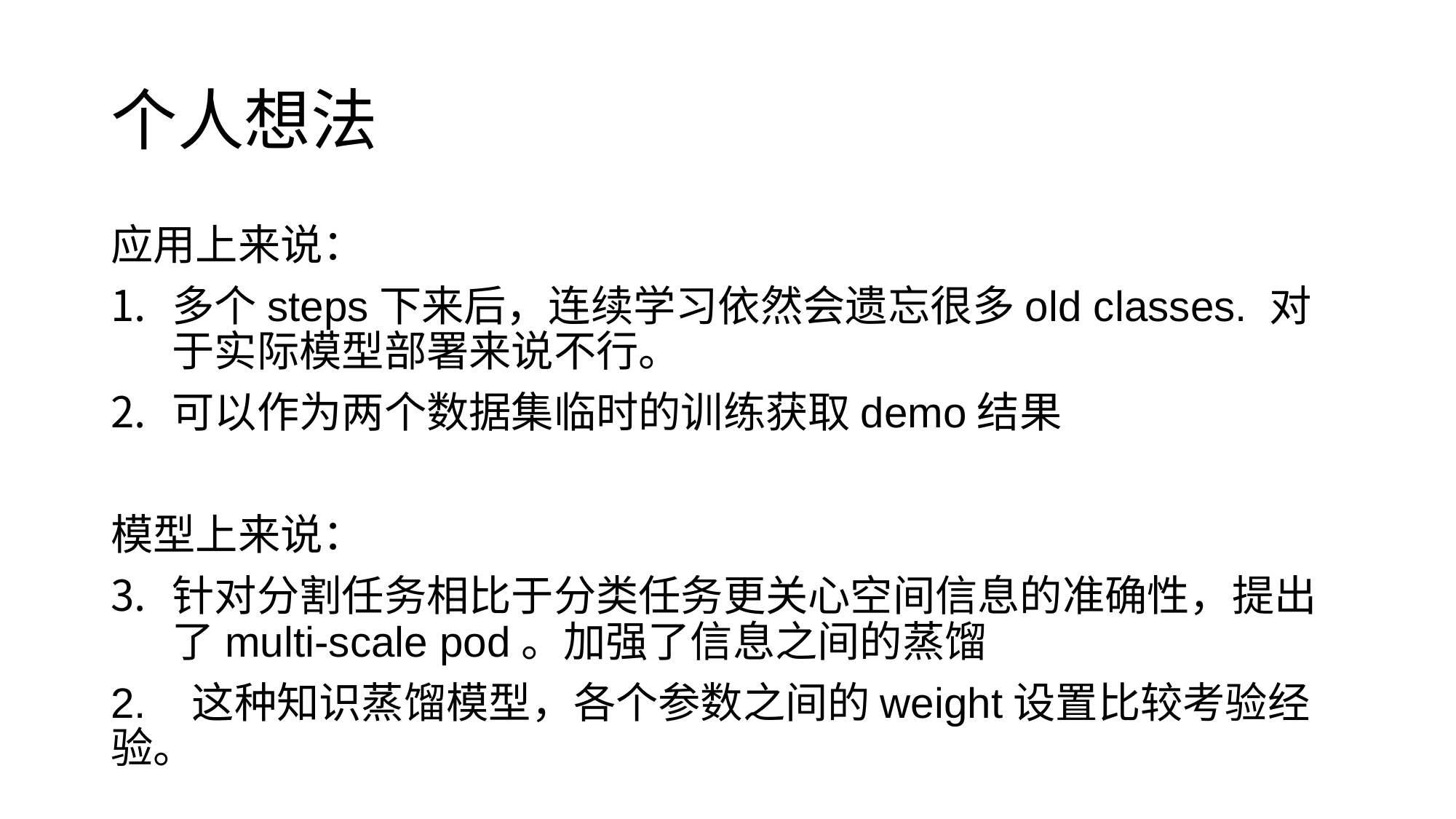

BBAAD9C20180234D78A0072836F0BB3012B9B2041839DB20AAD98F35B1362B85FB43BD38D1613B0322692508C84609EB4DF9215A11D0FB411BBFC250765E2BD724FC08ADEA24864784822F676F224AE14FD0EFB37CBD3F27A8D6E1970E146C48DF862B9DFE3
# 个人想法
应用上来说：
多个steps下来后，连续学习依然会遗忘很多old classes. 对于实际模型部署来说不行。
可以作为两个数据集临时的训练获取demo结果

模型上来说：
针对分割任务相比于分类任务更关心空间信息的准确性，提出了multi-scale pod。加强了信息之间的蒸馏
2.   这种知识蒸馏模型，各个参数之间的weight设置比较考验经验。